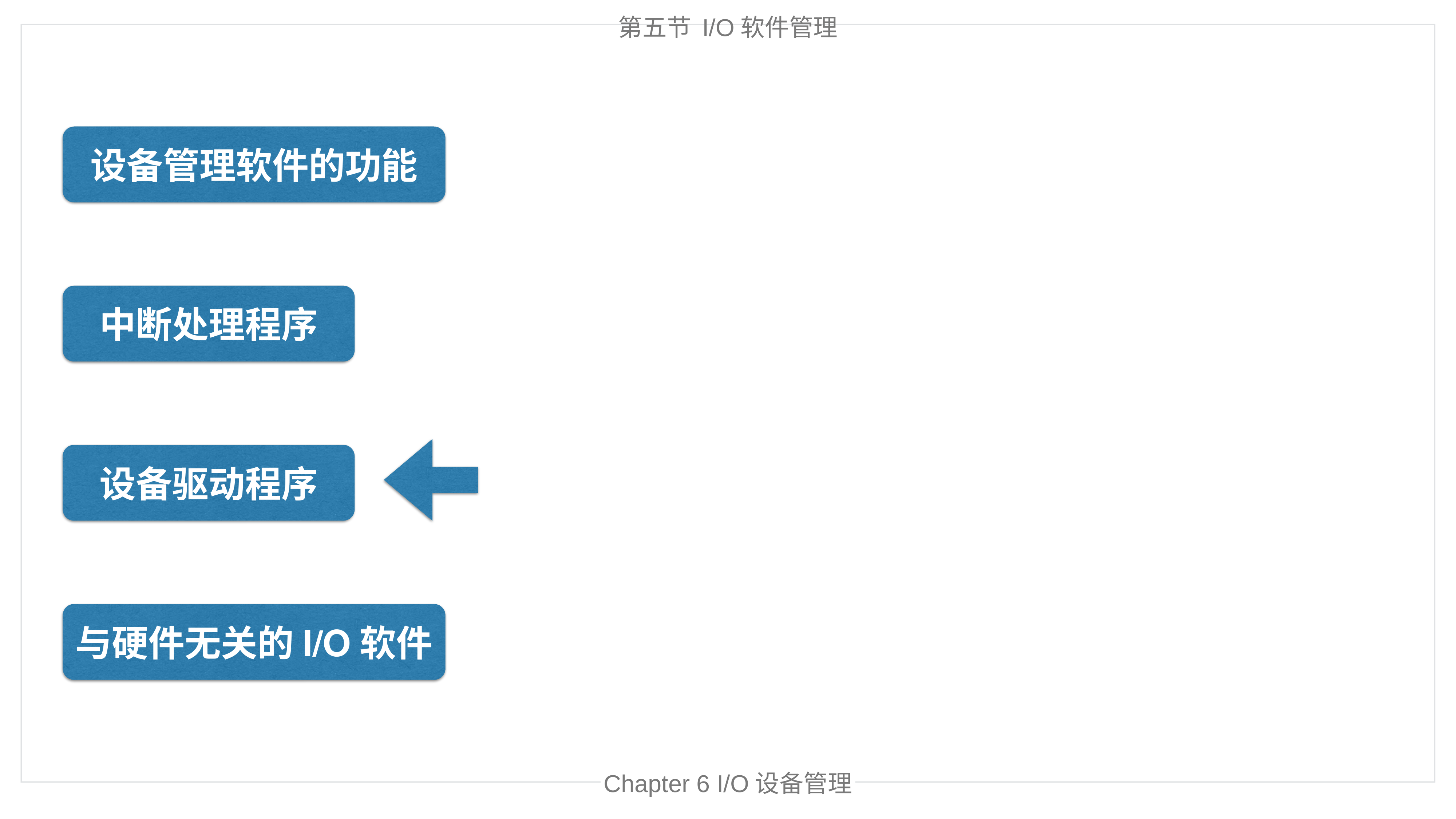

第五节 I/O软件管理

设备管理软件的功能
中断处理程序

设备驱动程序
与硬件无关的I/O软件
Chapter 6 I/O设备管理
Chapter 处理器管理